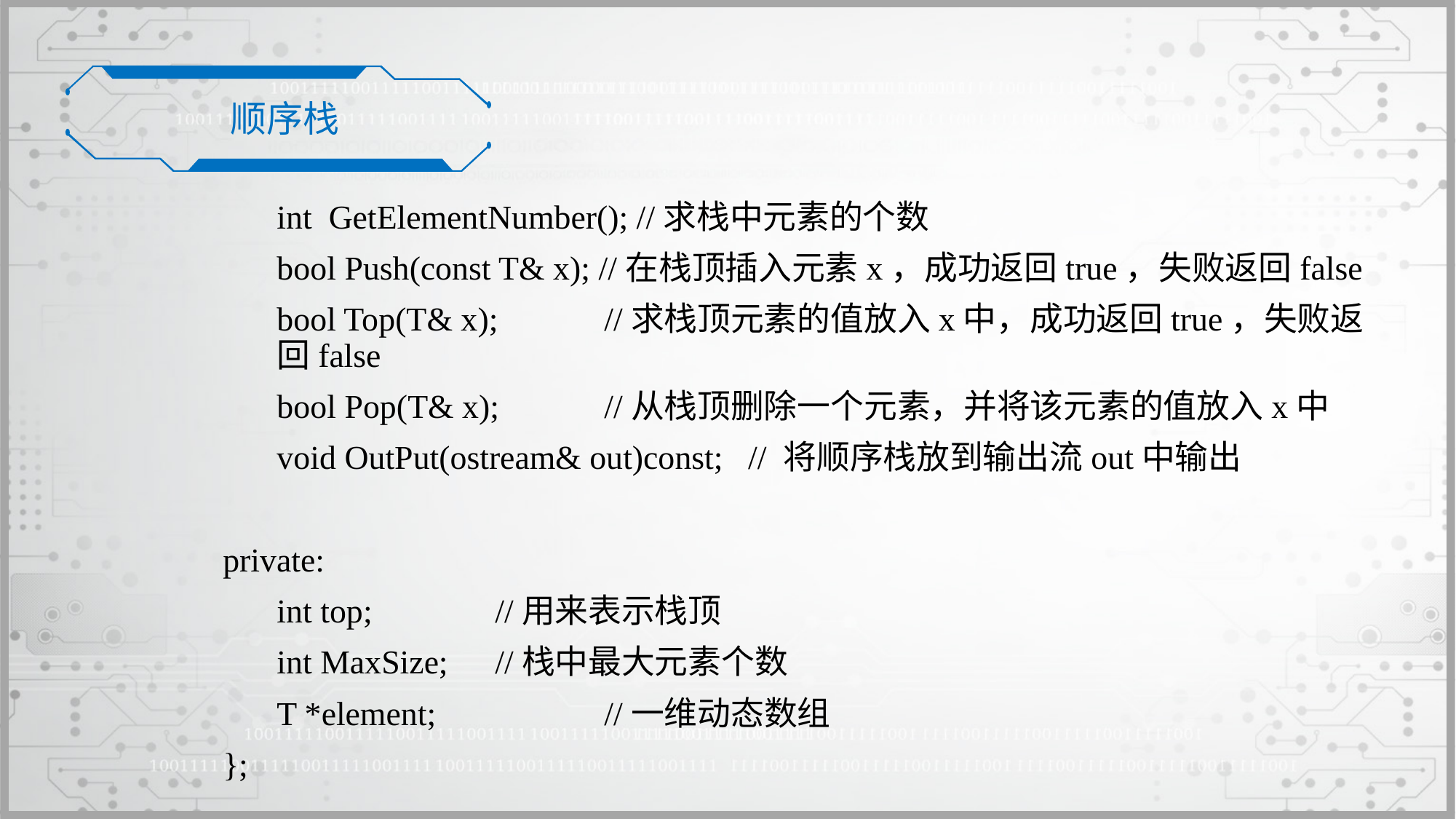

顺序栈
	int  GetElementNumber(); //求栈中元素的个数
	bool Push(const T& x); //在栈顶插入元素x，成功返回true，失败返回false
	bool Top(T& x);   	//求栈顶元素的值放入x中，成功返回true，失败返回false
	bool Pop(T& x);    	//从栈顶删除一个元素，并将该元素的值放入x中
	void OutPut(ostream& out)const;   // 将顺序栈放到输出流out中输出

private:
	int top;		//用来表示栈顶
	int MaxSize;	//栈中最大元素个数
	T *element;		//一维动态数组
};